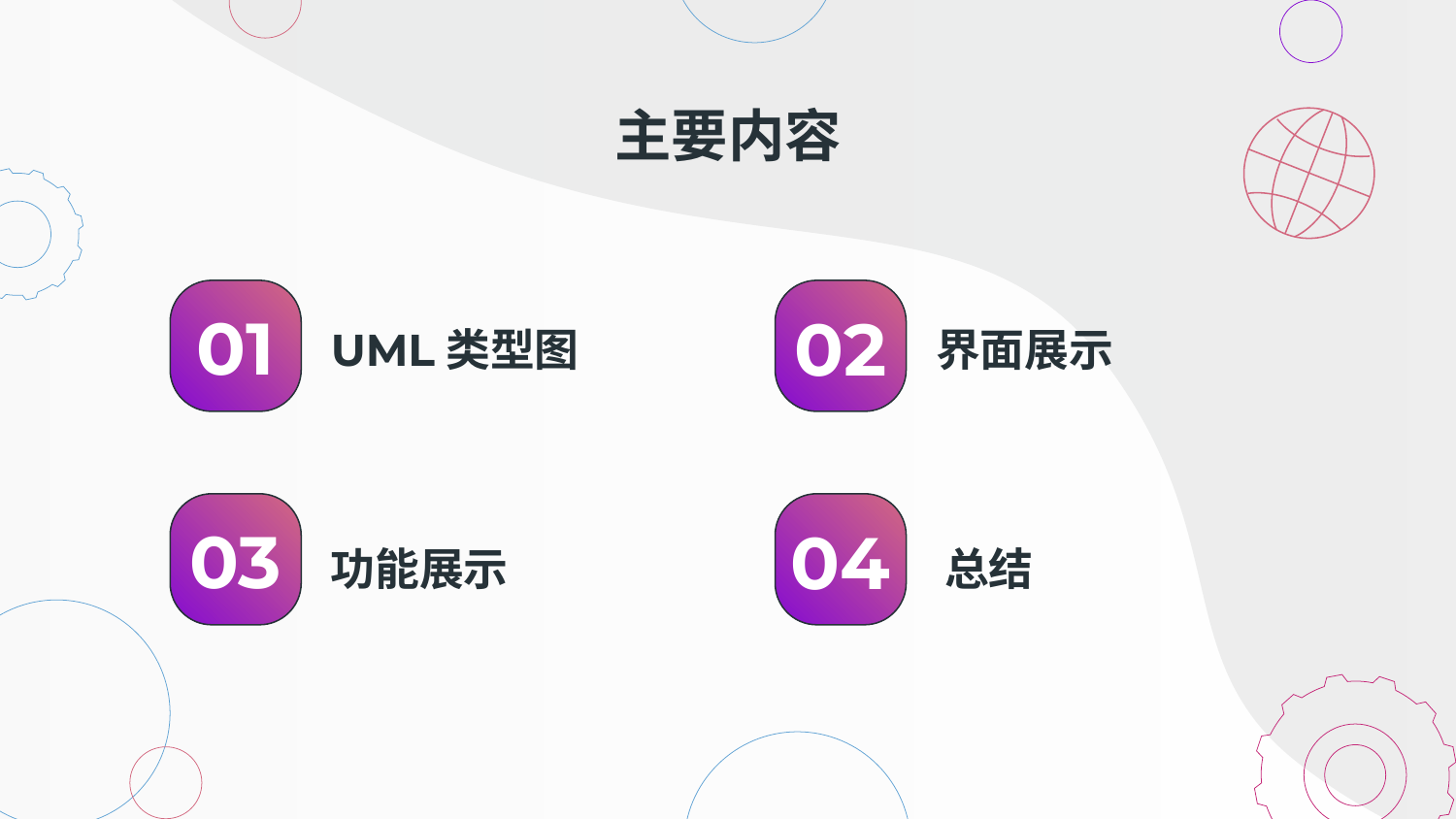

主要内容

01
02
# UML类型图
界面展示

03
04
总结
功能展示